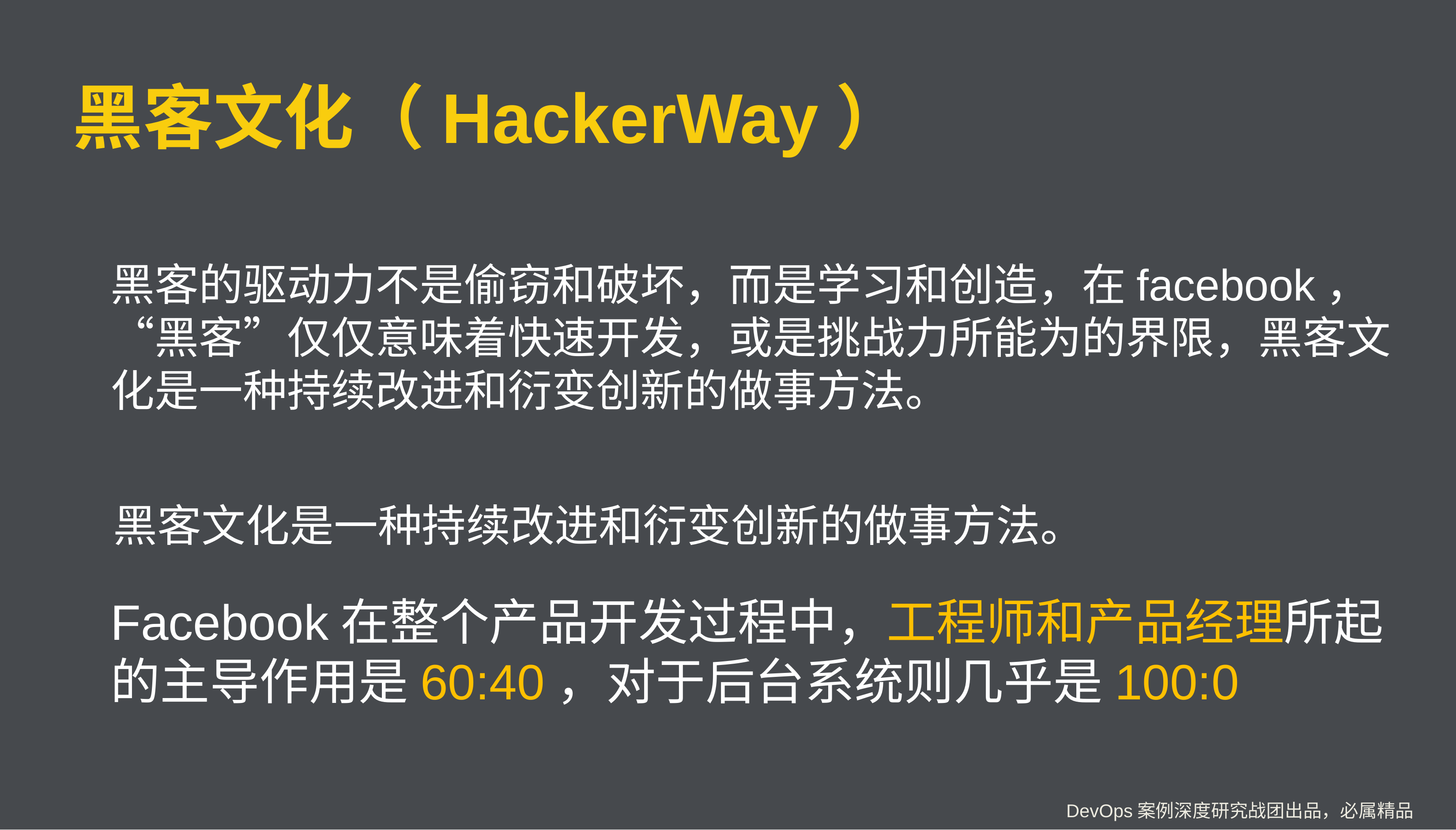

# 黑客文化（HackerWay）
黑客的驱动力不是偷窃和破坏，而是学习和创造，在facebook，“黑客”仅仅意味着快速开发，或是挑战力所能为的界限，黑客文化是一种持续改进和衍变创新的做事方法。
黑客文化是一种持续改进和衍变创新的做事方法。
Facebook在整个产品开发过程中，工程师和产品经理所起的主导作用是60:40，对于后台系统则几乎是100:0